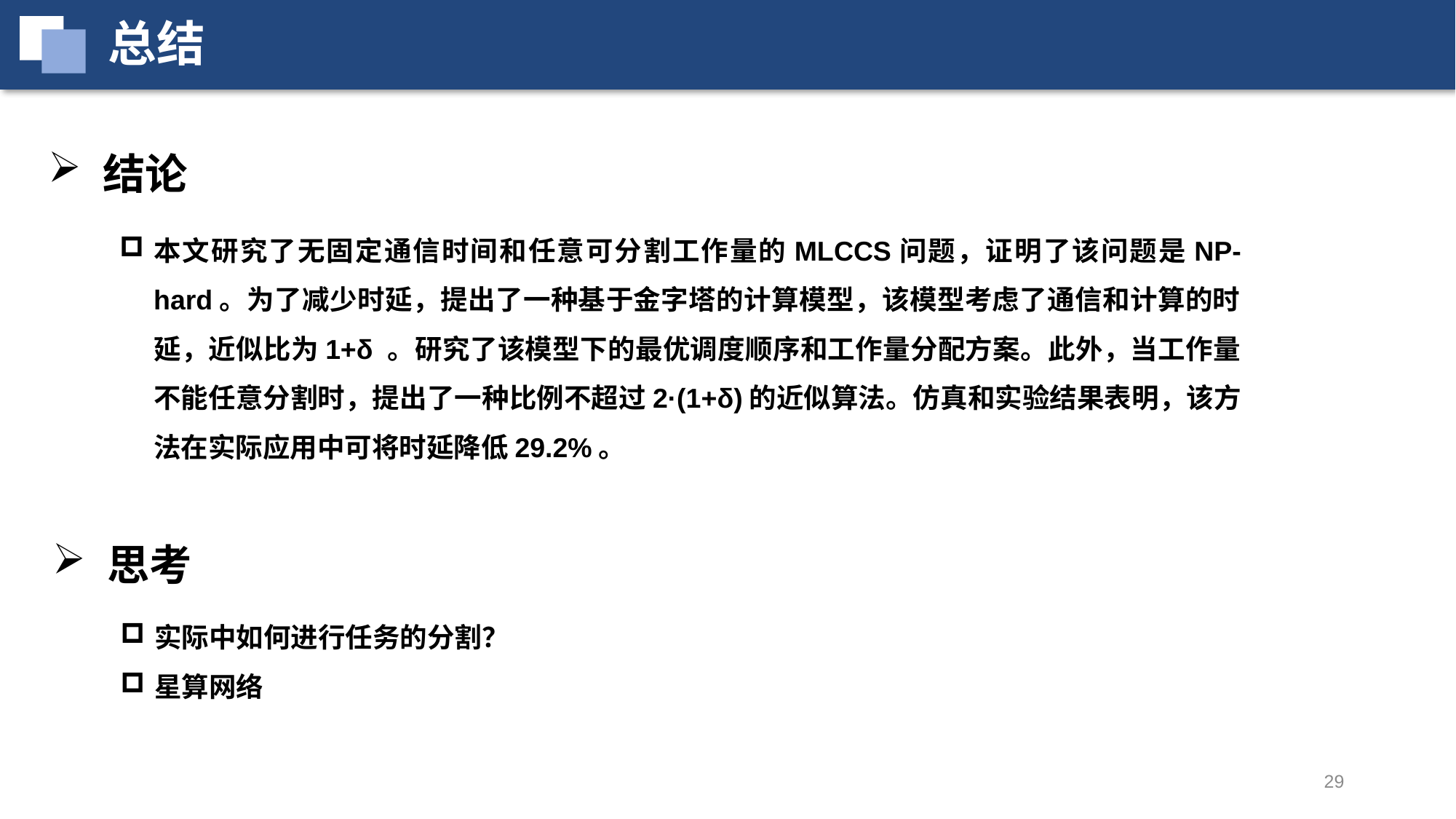

总结

结论
本文研究了无固定通信时间和任意可分割工作量的MLCCS问题，证明了该问题是NP-hard。为了减少时延，提出了一种基于金字塔的计算模型，该模型考虑了通信和计算的时延，近似比为1+δ 。研究了该模型下的最优调度顺序和工作量分配方案。此外，当工作量不能任意分割时，提出了一种比例不超过2·(1+δ)的近似算法。仿真和实验结果表明，该方法在实际应用中可将时延降低29.2%。
思考
实际中如何进行任务的分割？
星算网络
29